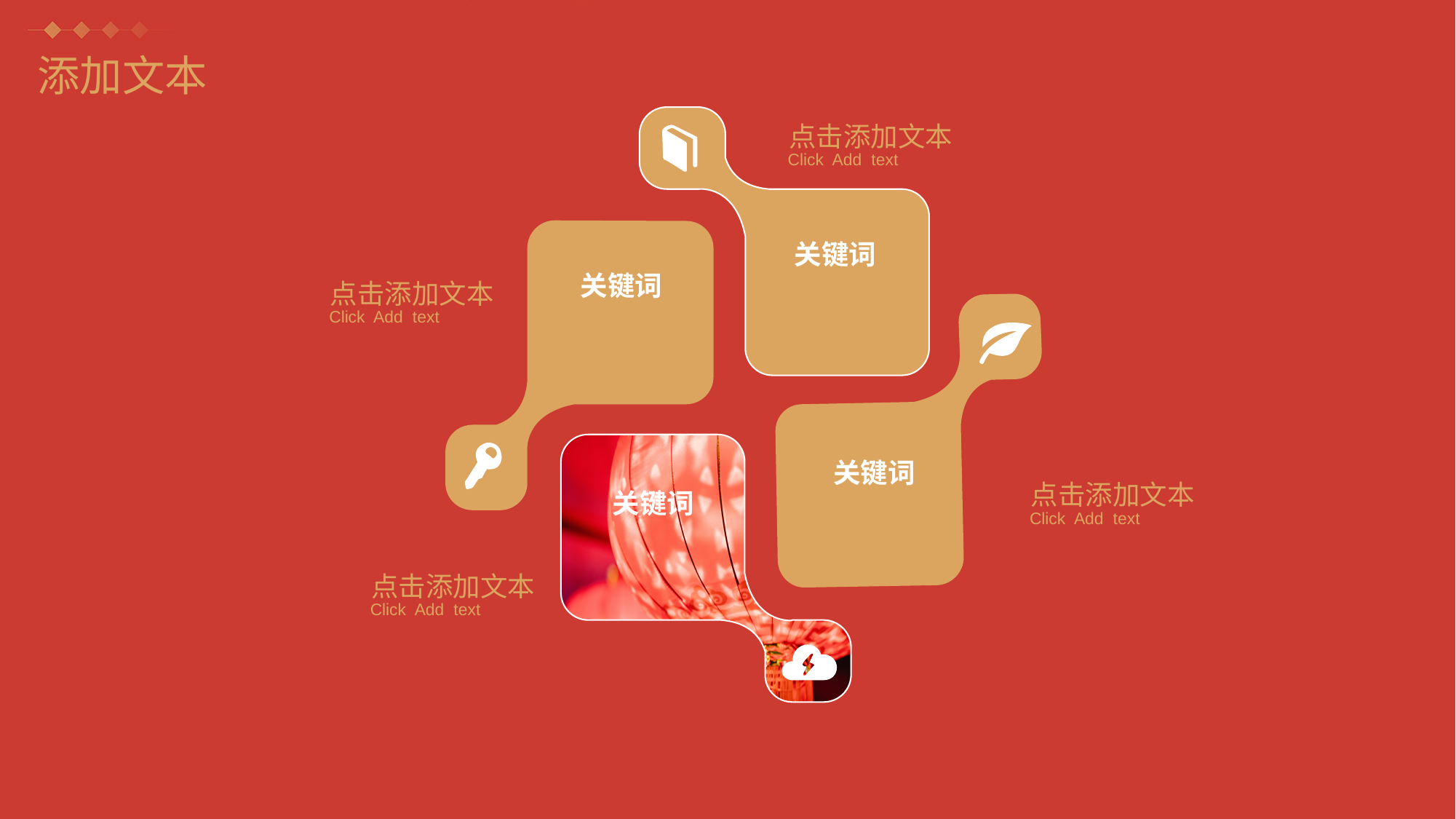

添加文本

点击添加文本
Click  Add  text

关键词
关键词
点击添加文本
Click  Add  text

关键词
点击添加文本
Click  Add  text
关键词
点击添加文本
Click  Add  text